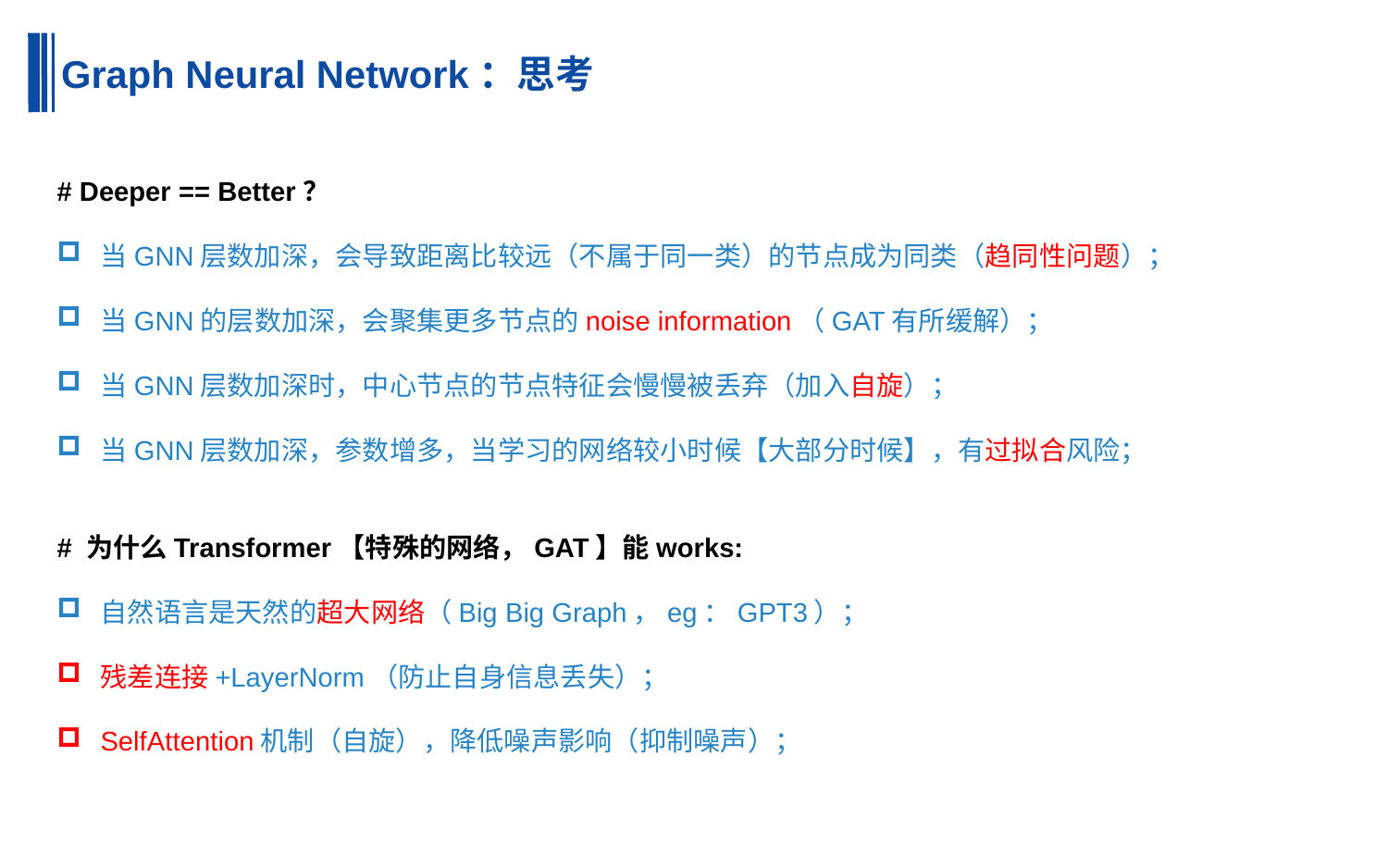

# Graph Neural Network：思考
# Deeper == Better？

当GNN层数加深，会导致距离比较远（不属于同一类）的节点成为同类（趋同性问题）；

当GNN的层数加深，会聚集更多节点的noise information（GAT有所缓解）；

当GNN层数加深时，中心节点的节点特征会慢慢被丢弃（加入自旋）；

当GNN层数加深，参数增多，当学习的网络较小时候【大部分时候】，有过拟合风险；

# 为什么Transformer【特殊的网络，GAT】能works:

自然语言是天然的超大网络（Big Big Graph，eg：GPT3）；

残差连接+LayerNorm（防止自身信息丢失）；

SelfAttention机制（自旋），降低噪声影响（抑制噪声）；